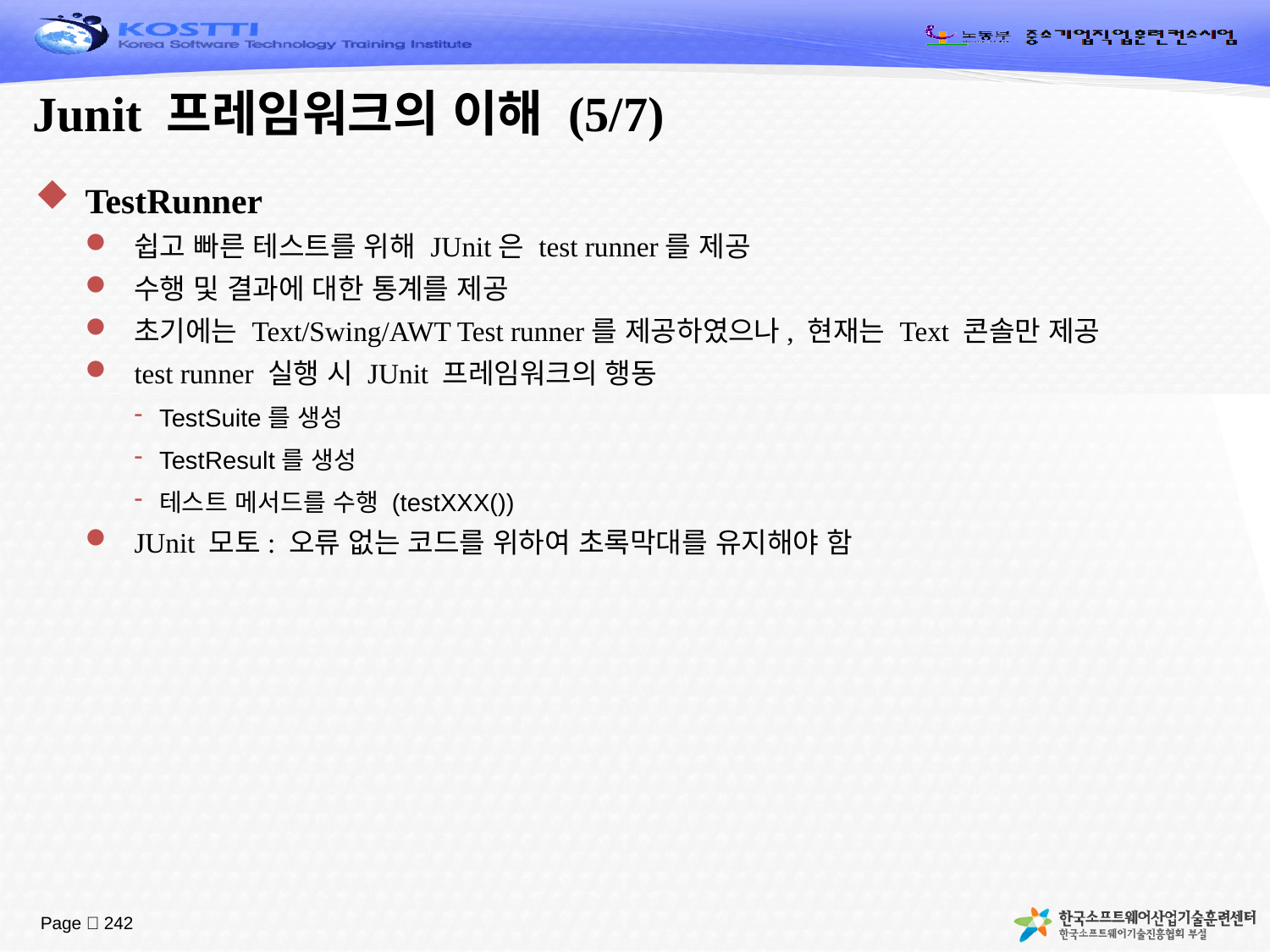

# Junit 프레임워크의 이해 (5/7)
TestRunner
쉽고 빠른 테스트를 위해 JUnit은 test runner를 제공
수행 및 결과에 대한 통계를 제공
초기에는 Text/Swing/AWT Test runner를 제공하였으나, 현재는 Text 콘솔만 제공
test runner 실행 시 JUnit 프레임워크의 행동
TestSuite를 생성
TestResult를 생성
테스트 메서드를 수행 (testXXX())
JUnit 모토: 오류 없는 코드를 위하여 초록막대를 유지해야 함